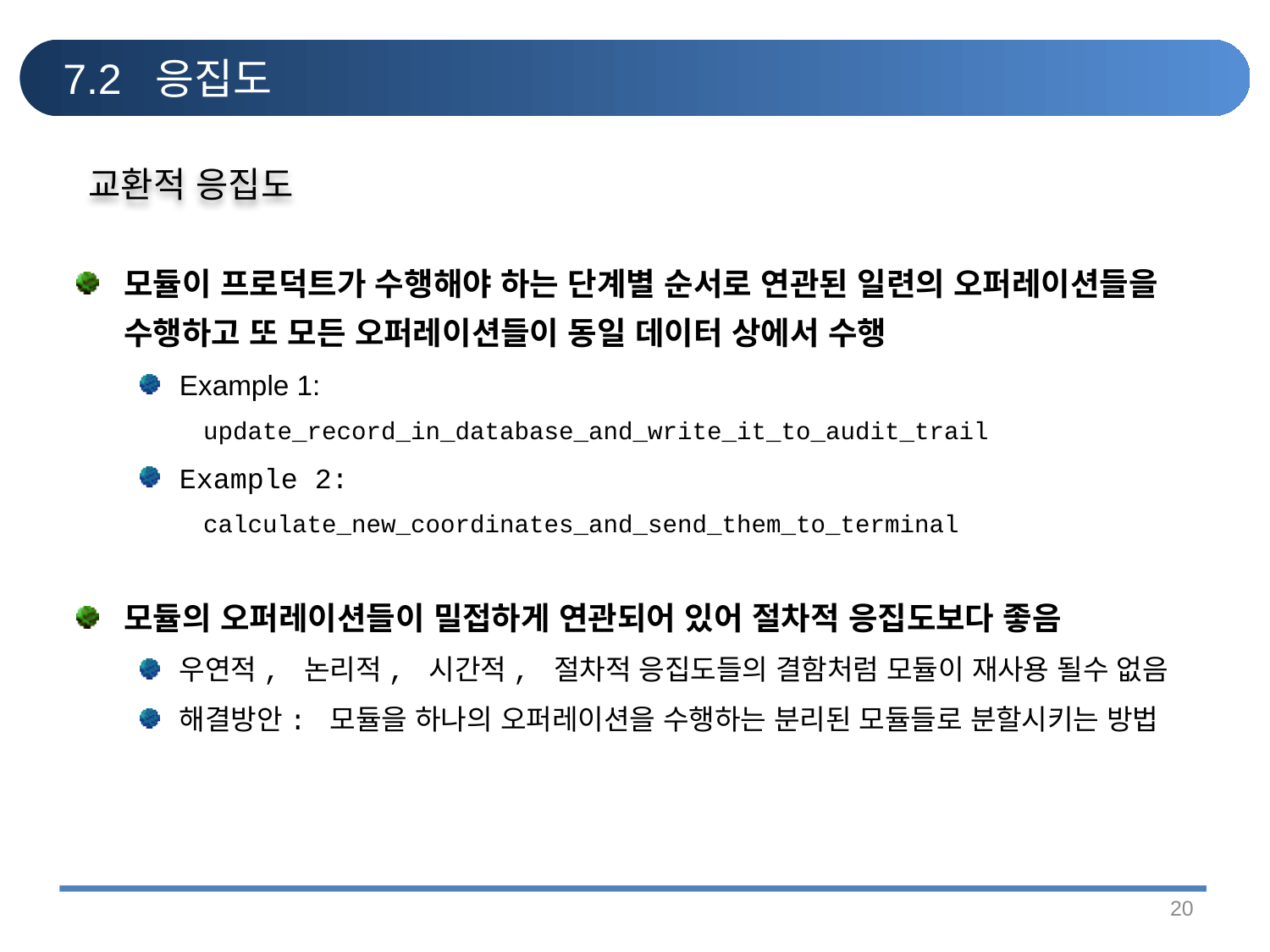

# 7.2  응집도
교환적 응집도
모듈이 프로덕트가 수행해야 하는 단계별 순서로 연관된 일련의 오퍼레이션들을 수행하고 또 모든 오퍼레이션들이 동일 데이터 상에서 수행
Example 1:
update_record_in_database_and_write_it_to_audit_trail
Example 2:
calculate_new_coordinates_and_send_them_to_terminal

모듈의 오퍼레이션들이 밀접하게 연관되어 있어 절차적 응집도보다 좋음
우연적, 논리적, 시간적, 절차적 응집도들의 결함처럼 모듈이 재사용 될수 없음
해결방안: 모듈을 하나의 오퍼레이션을 수행하는 분리된 모듈들로 분할시키는 방법

20